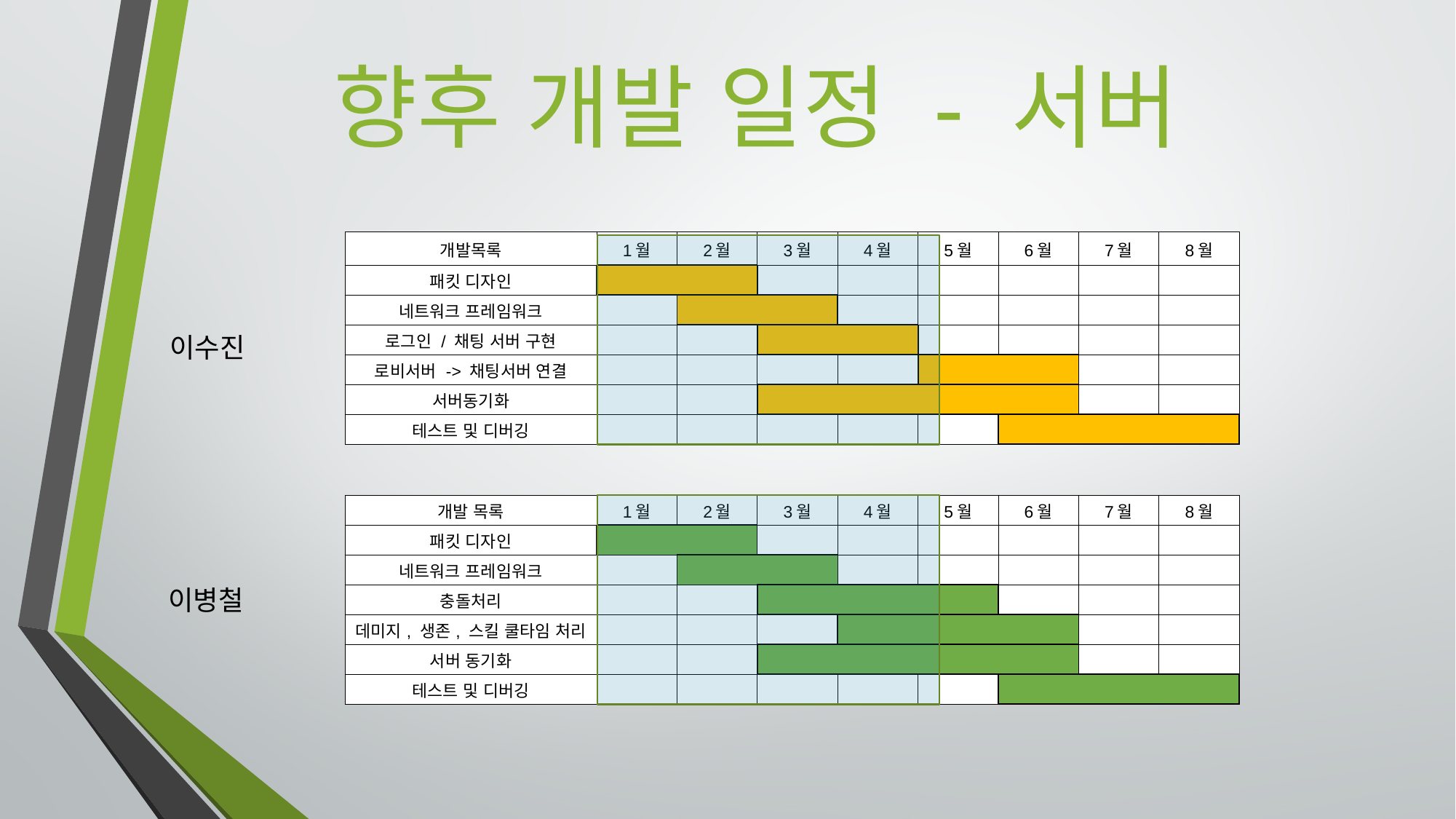

# 향후 개발 일정 - 서버
| 개발목록 | 1월 | 2월 | 3월 | 4월 | 5월 | 6월 | 7월 | 8월 |
| --- | --- | --- | --- | --- | --- | --- | --- | --- |
| 패킷 디자인 |  |  |  |  |  |  |  |  |
| 네트워크 프레임워크 |  |  |  |  |  |  |  |  |
| 로그인 / 채팅 서버 구현 |  |  |  |  |  |  |  |  |
| 로비서버 -> 채팅서버 연결 |  |  |  |  |  |  |  |  |
| 서버동기화 |  |  |  |  |  |  |  |  |
| 테스트 및 디버깅 |  |  |  |  |  |  |  |  |

이수진

| 개발 목록 | 1월 | 2월 | 3월 | 4월 | 5월 | 6월 | 7월 | 8월 |
| --- | --- | --- | --- | --- | --- | --- | --- | --- |
| 패킷 디자인 |  |  |  |  |  |  |  |  |
| 네트워크 프레임워크 |  |  |  |  |  |  |  |  |
| 충돌처리 |  |  |  |  |  |  |  |  |
| 데미지, 생존, 스킬 쿨타임 처리 |  |  |  |  |  |  |  |  |
| 서버 동기화 |  |  |  |  |  |  |  |  |
| 테스트 및 디버깅 |  |  |  |  |  |  |  |  |
이병철